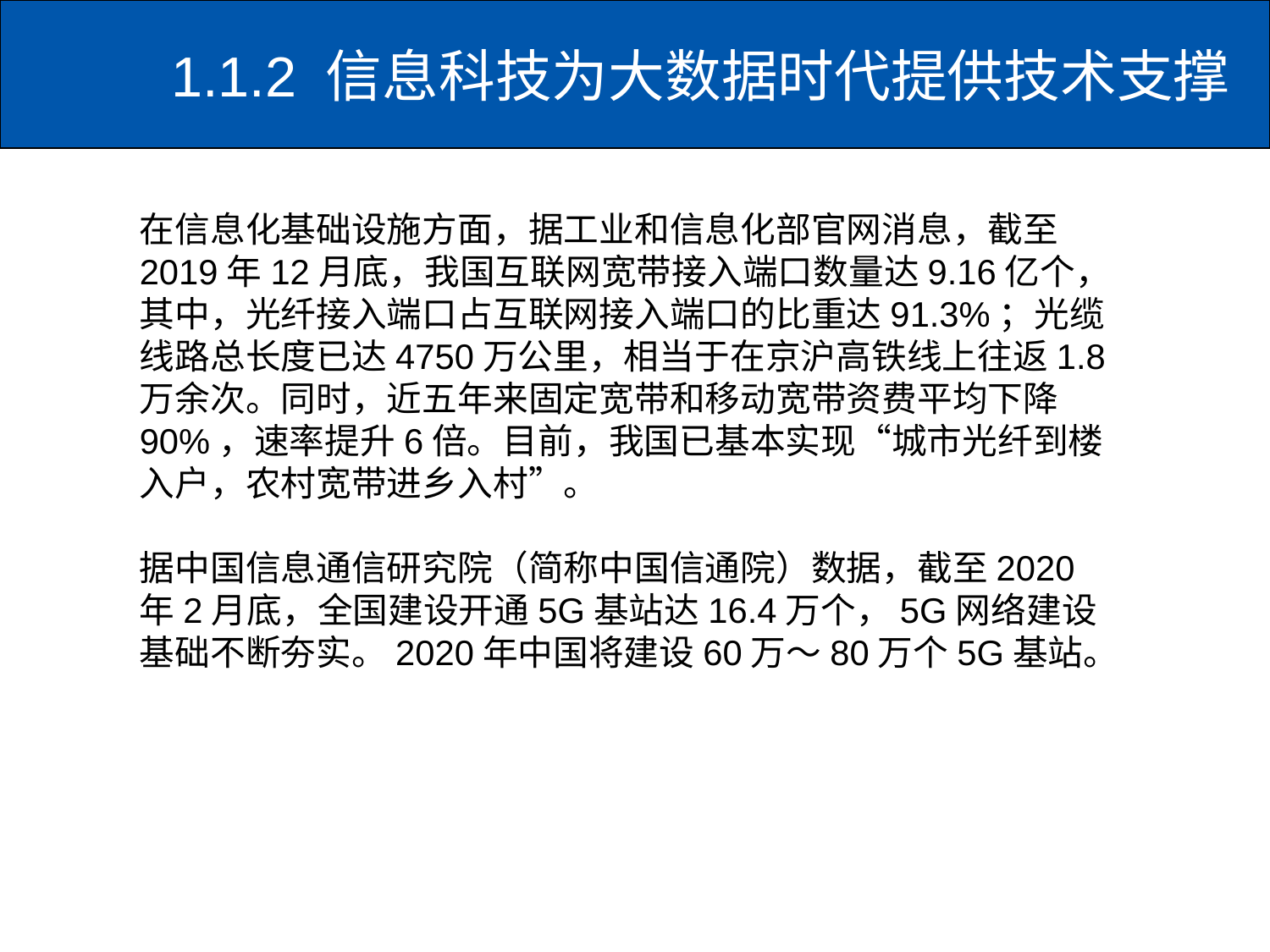

# 1.1.2 信息科技为大数据时代提供技术支撑
在信息化基础设施方面，据工业和信息化部官网消息，截至2019年12月底，我国互联网宽带接入端口数量达9.16亿个，其中，光纤接入端口占互联网接入端口的比重达91.3%；光缆线路总长度已达4750万公里，相当于在京沪高铁线上往返1.8万余次。同时，近五年来固定宽带和移动宽带资费平均下降90%，速率提升6倍。目前，我国已基本实现“城市光纤到楼入户，农村宽带进乡入村”。

据中国信息通信研究院（简称中国信通院）数据，截至2020年2月底，全国建设开通5G基站达16.4万个，5G网络建设基础不断夯实。2020年中国将建设60万～80万个5G基站。